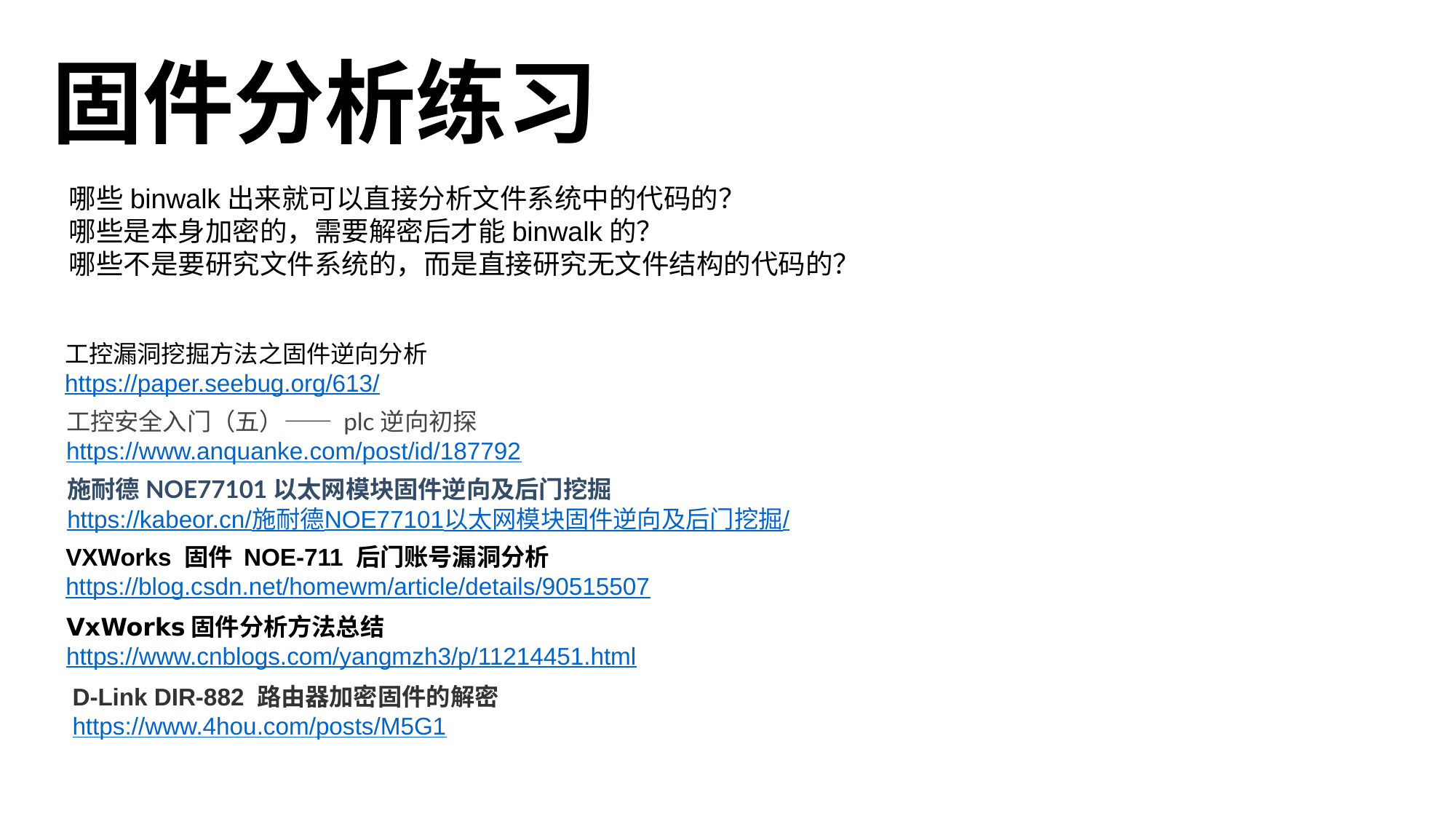

固件分析练习
哪些binwalk出来就可以直接分析文件系统中的代码的？
哪些是本身加密的，需要解密后才能binwalk的？
哪些不是要研究文件系统的，而是直接研究无文件结构的代码的？
工控漏洞挖掘方法之固件逆向分析
https://paper.seebug.org/613/
工控安全入门（五）—— plc逆向初探
https://www.anquanke.com/post/id/187792
施耐德NOE77101以太网模块固件逆向及后门挖掘
https://kabeor.cn/施耐德NOE77101以太网模块固件逆向及后门挖掘/
VXWorks 固件 NOE-711 后门账号漏洞分析
https://blog.csdn.net/homewm/article/details/90515507
VxWorks固件分析方法总结
https://www.cnblogs.com/yangmzh3/p/11214451.html
D-Link DIR-882 路由器加密固件的解密
https://www.4hou.com/posts/M5G1